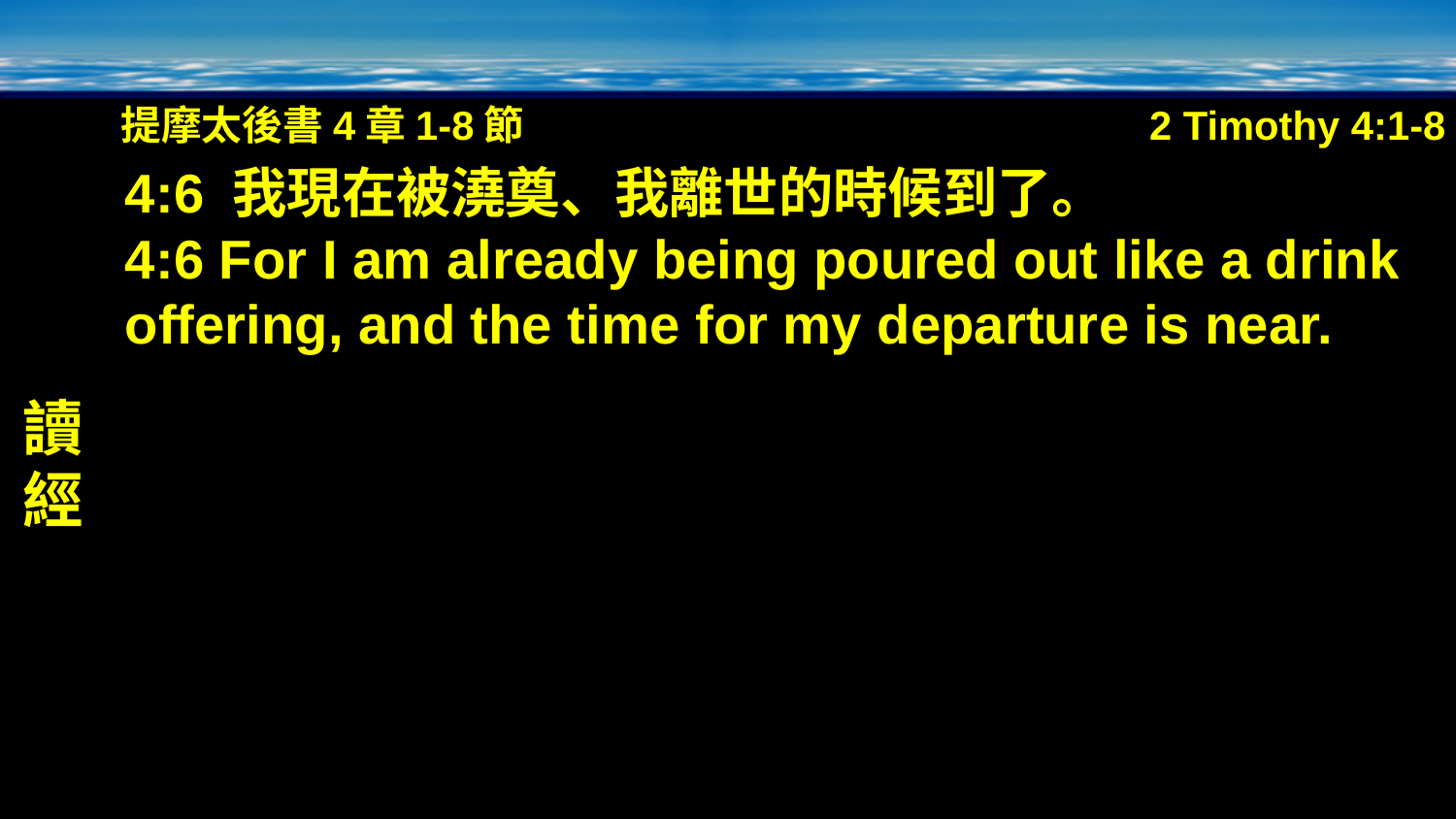

提摩太後書4章1-8節
2 Timothy 4:1-8
讀經
4:6 我現在被澆奠、我離世的時候到了。
4:6 For I am already being poured out like a drink offering, and the time for my departure is near.